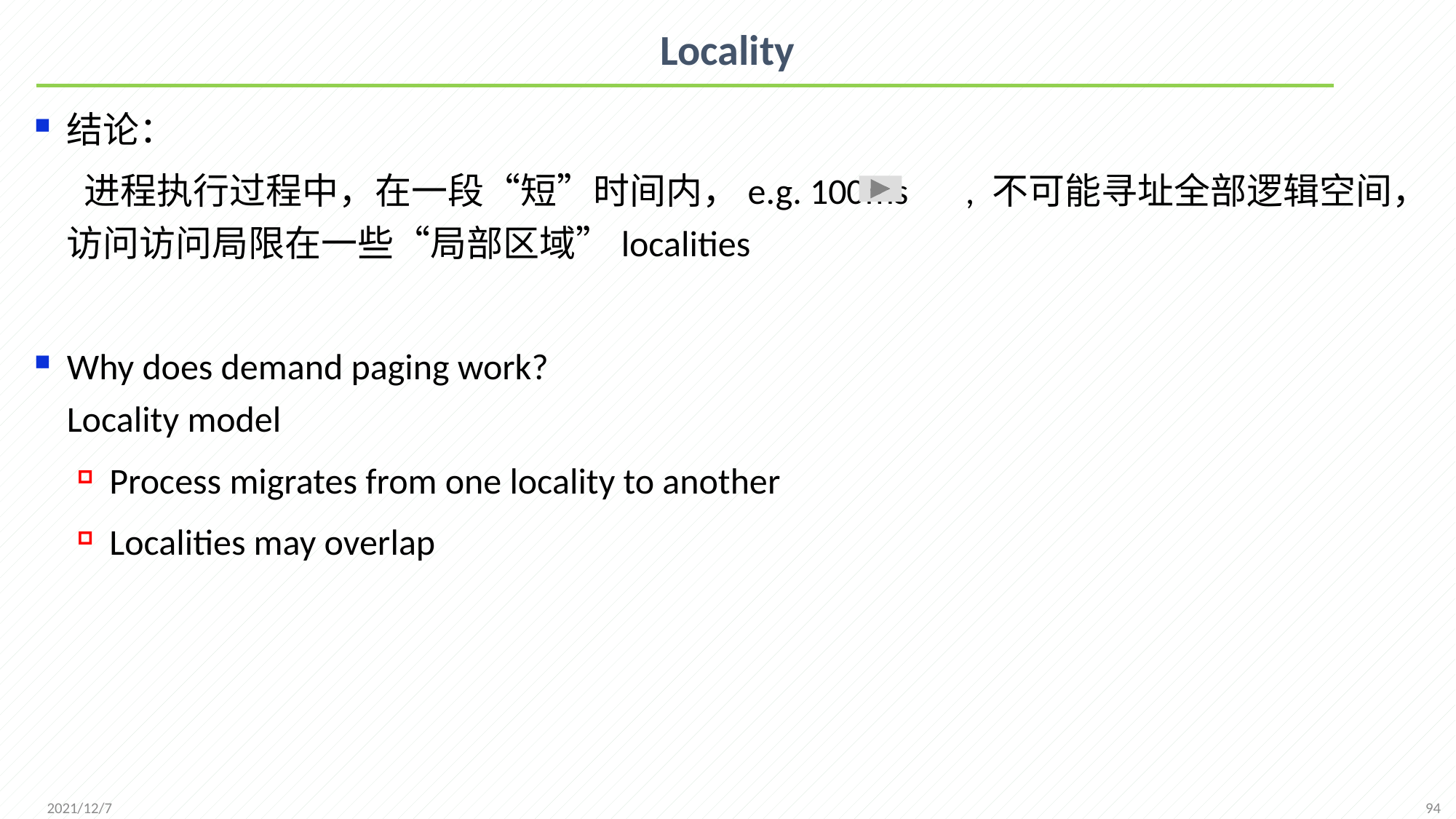

# Locality
结论：
     进程执行过程中，在一段“短”时间内，e.g. 100ms       , 不可能寻址全部逻辑空间，访问访问局限在一些“局部区域”localities

Why does demand paging work?
Locality model
Process migrates from one locality to another
Localities may overlap

94
2021/12/7